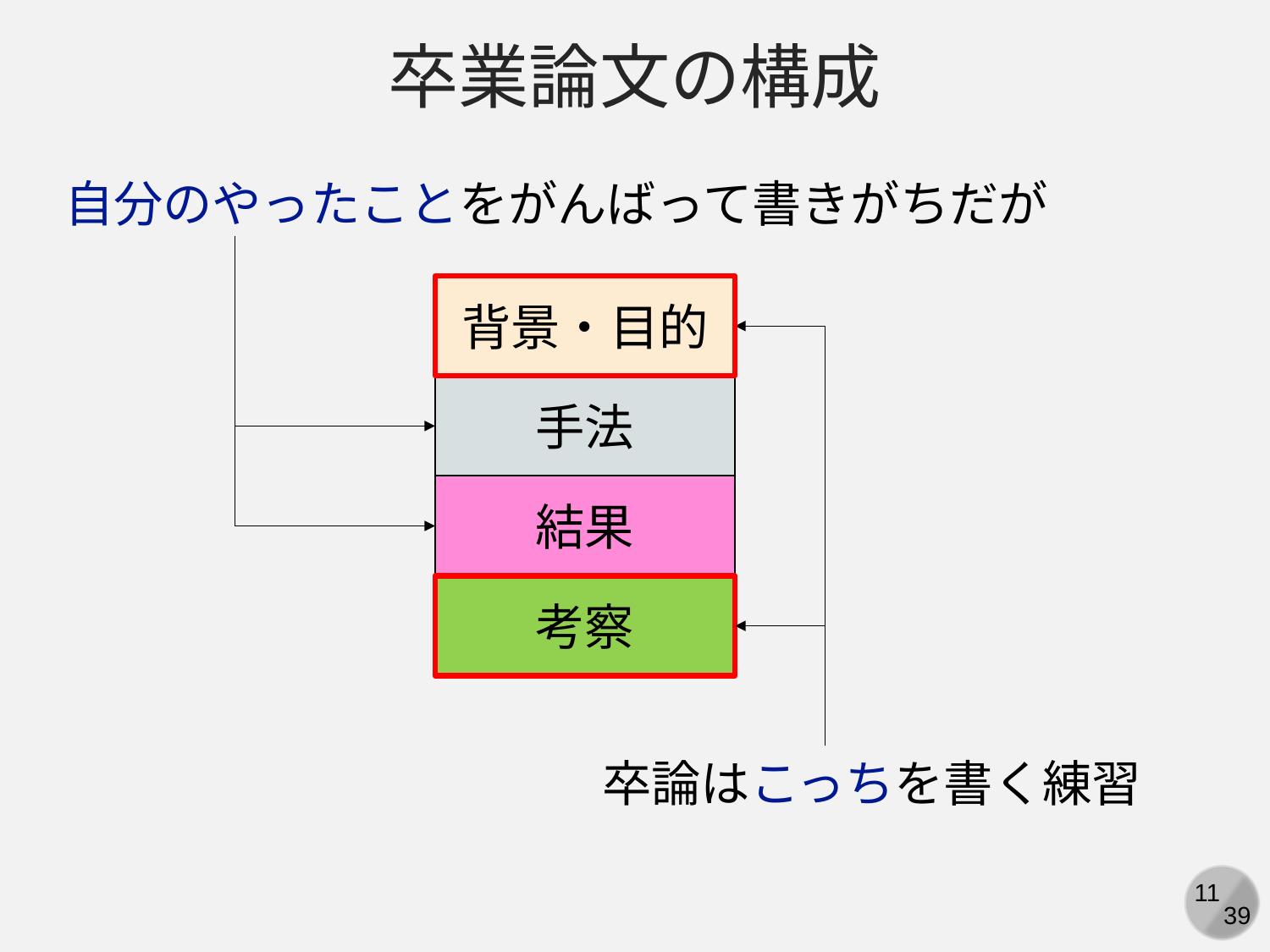

卒業論文の構成
自分のやったことをがんばって書きがちだが

背景・目的
手法
結果
考察
卒論はこっちを書く練習